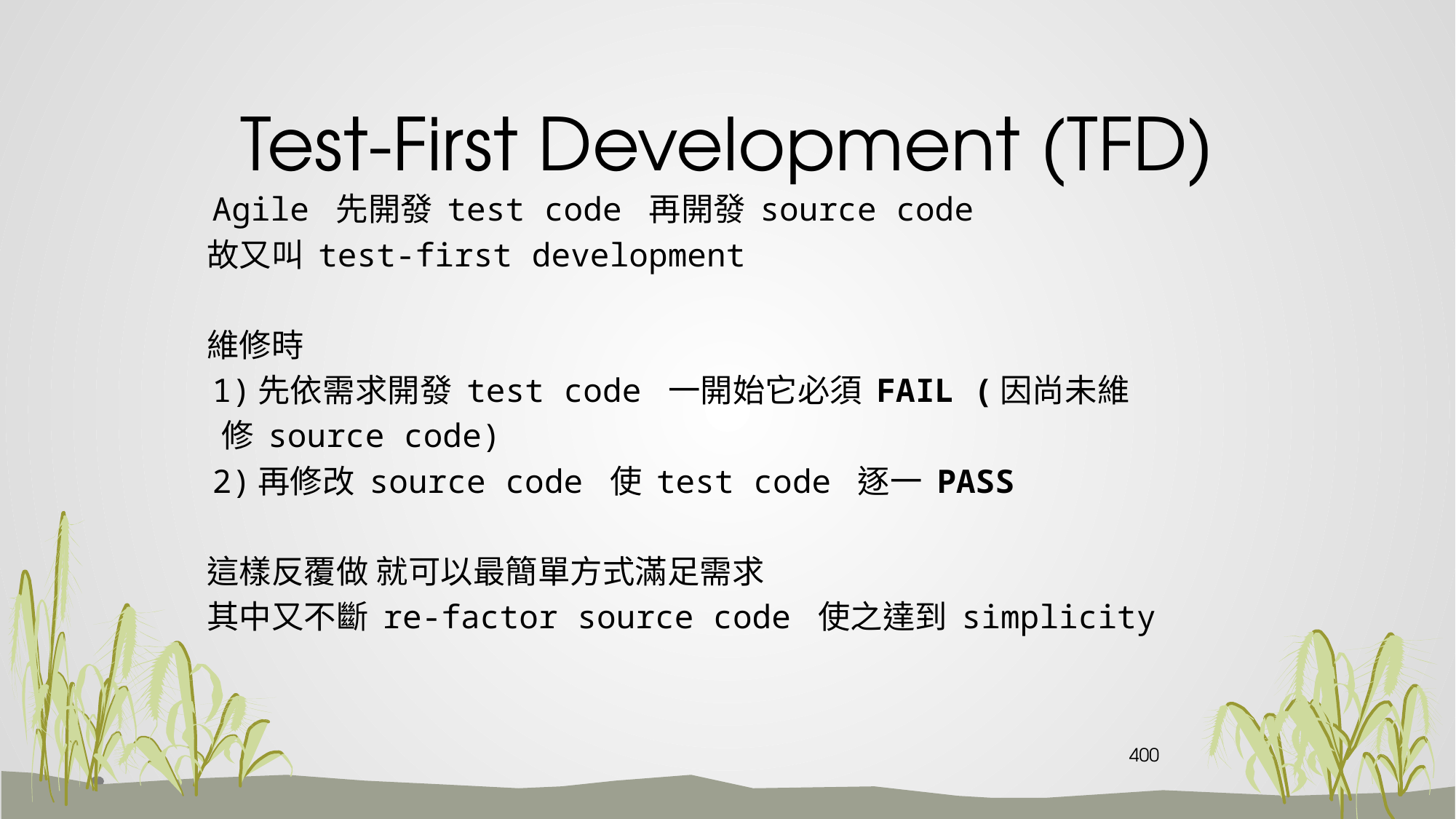

# Test-First Development (TFD)
 Agile 先開發 test code 再開發 source code
 故又叫 test-first development

 維修時
 1)先依需求開發 test code 一開始它必須 FAIL (因尚未維
   修 source code)
 2)再修改 source code 使 test code 逐一 PASS

 這樣反覆做 就可以最簡單方式滿足需求
 其中又不斷 re-factor source code 使之達到 simplicity

400